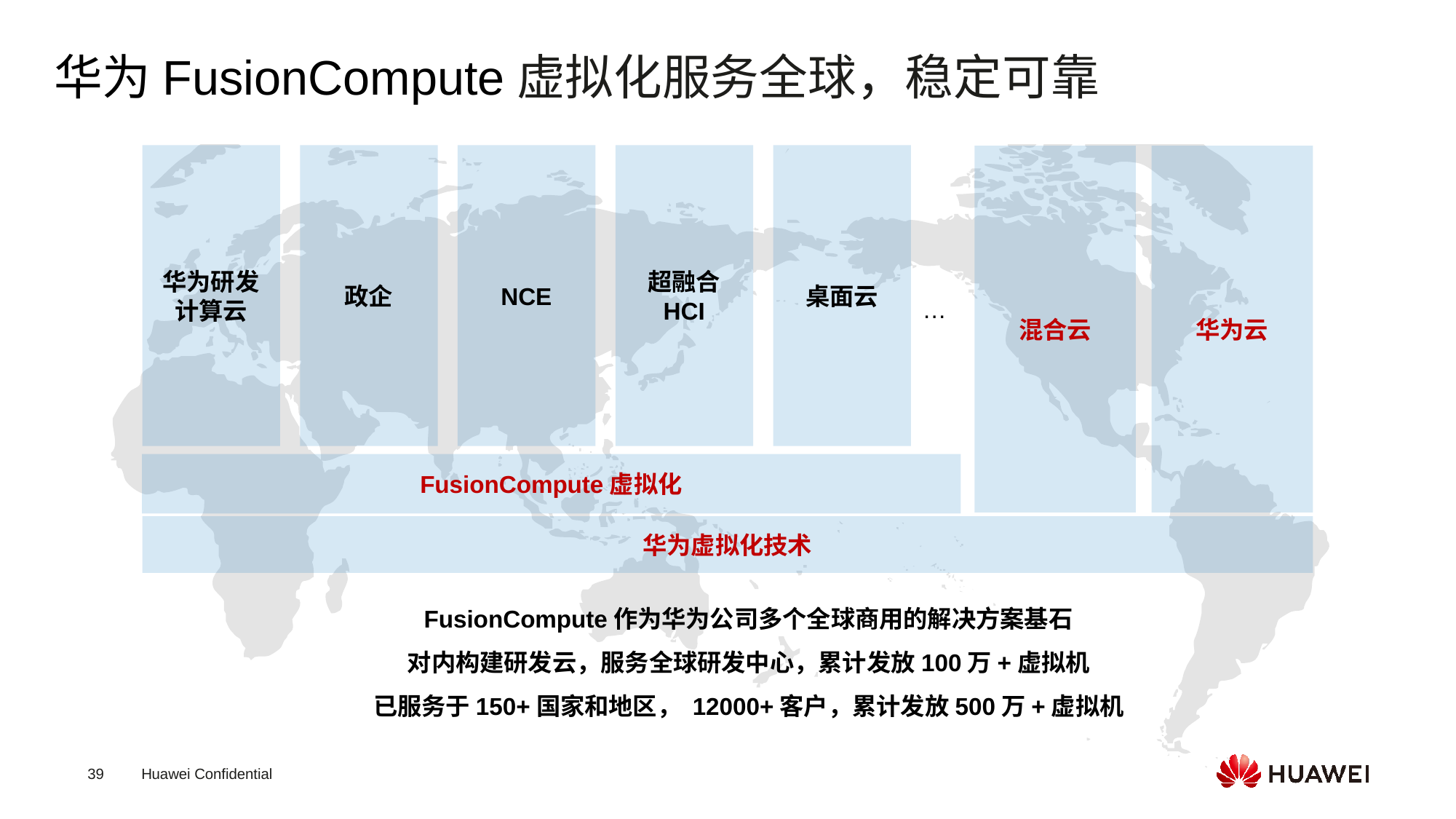

# 华为FusionCompute虚拟化服务全球，稳定可靠

华为研发
计算云
政企
NCE
超融合
HCI
桌面云
混合云
华为云
…
FusionCompute虚拟化
华为虚拟化技术
FusionCompute作为华为公司多个全球商用的解决方案基石
对内构建研发云，服务全球研发中心，累计发放100万+虚拟机
已服务于150+国家和地区， 12000+客户，累计发放500万+虚拟机